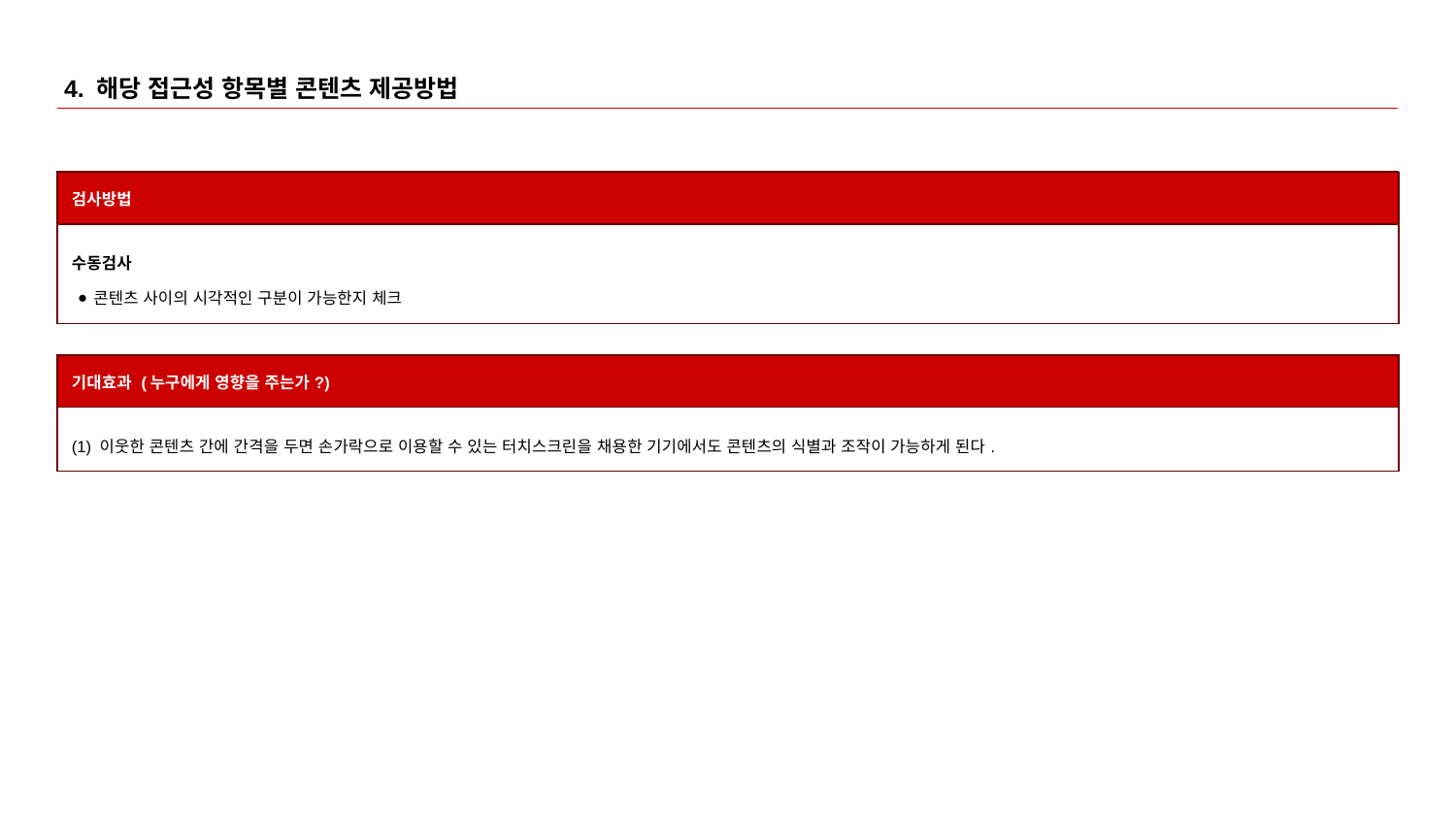

# 4. 해당 접근성 항목별 콘텐츠 제공방법
| 검사방법 |
| --- |
| 수동검사 콘텐츠 사이의 시각적인 구분이 가능한지 체크 |
| 기대효과 (누구에게 영향을 주는가?) |
| --- |
| (1) 이웃한 콘텐츠 간에 간격을 두면 손가락으로 이용할 수 있는 터치스크린을 채용한 기기에서도 콘텐츠의 식별과 조작이 가능하게 된다. |